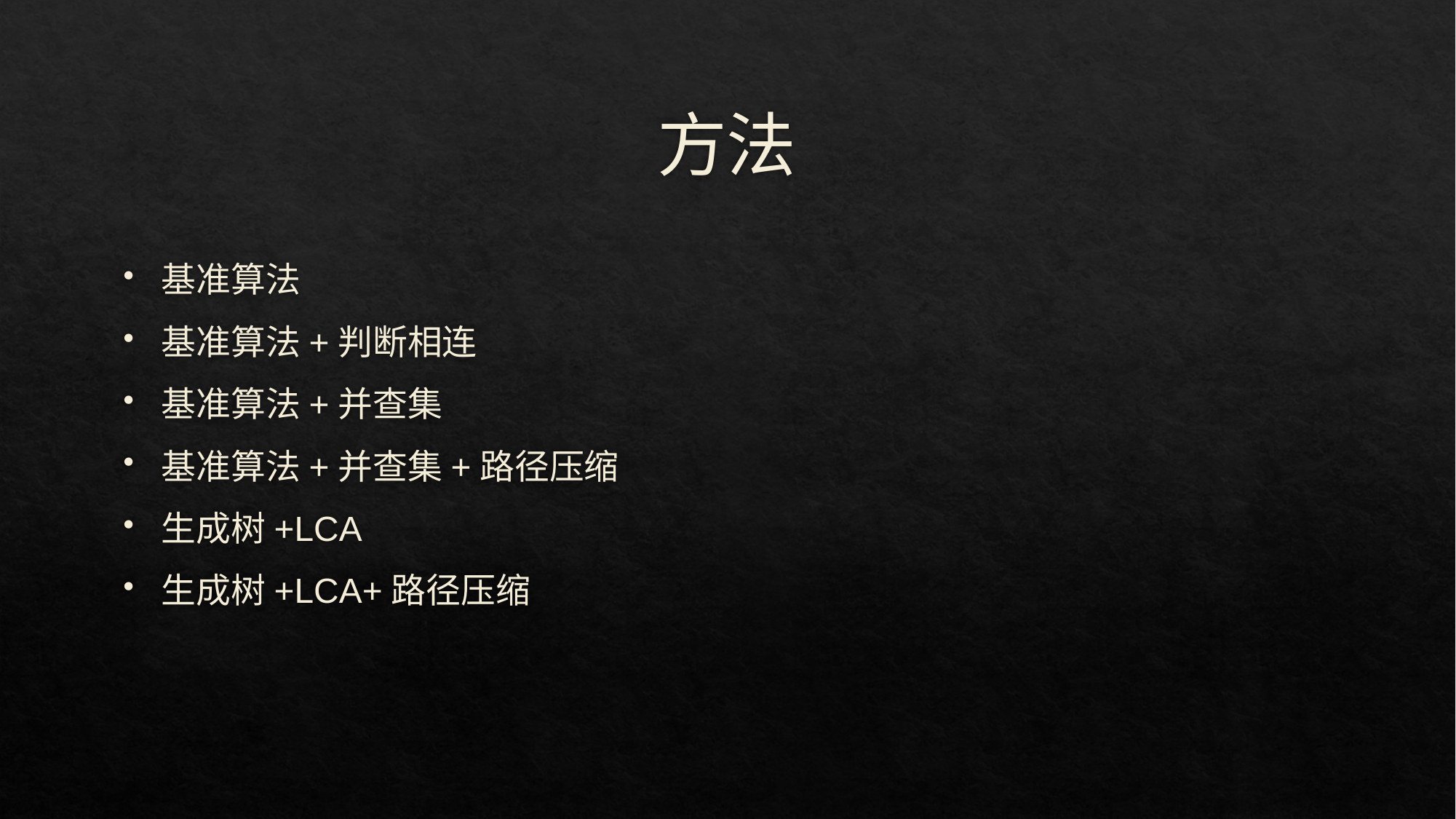

# 方法

基准算法
基准算法+判断相连
基准算法+并查集
基准算法+并查集+路径压缩
生成树+LCA
生成树+LCA+路径压缩